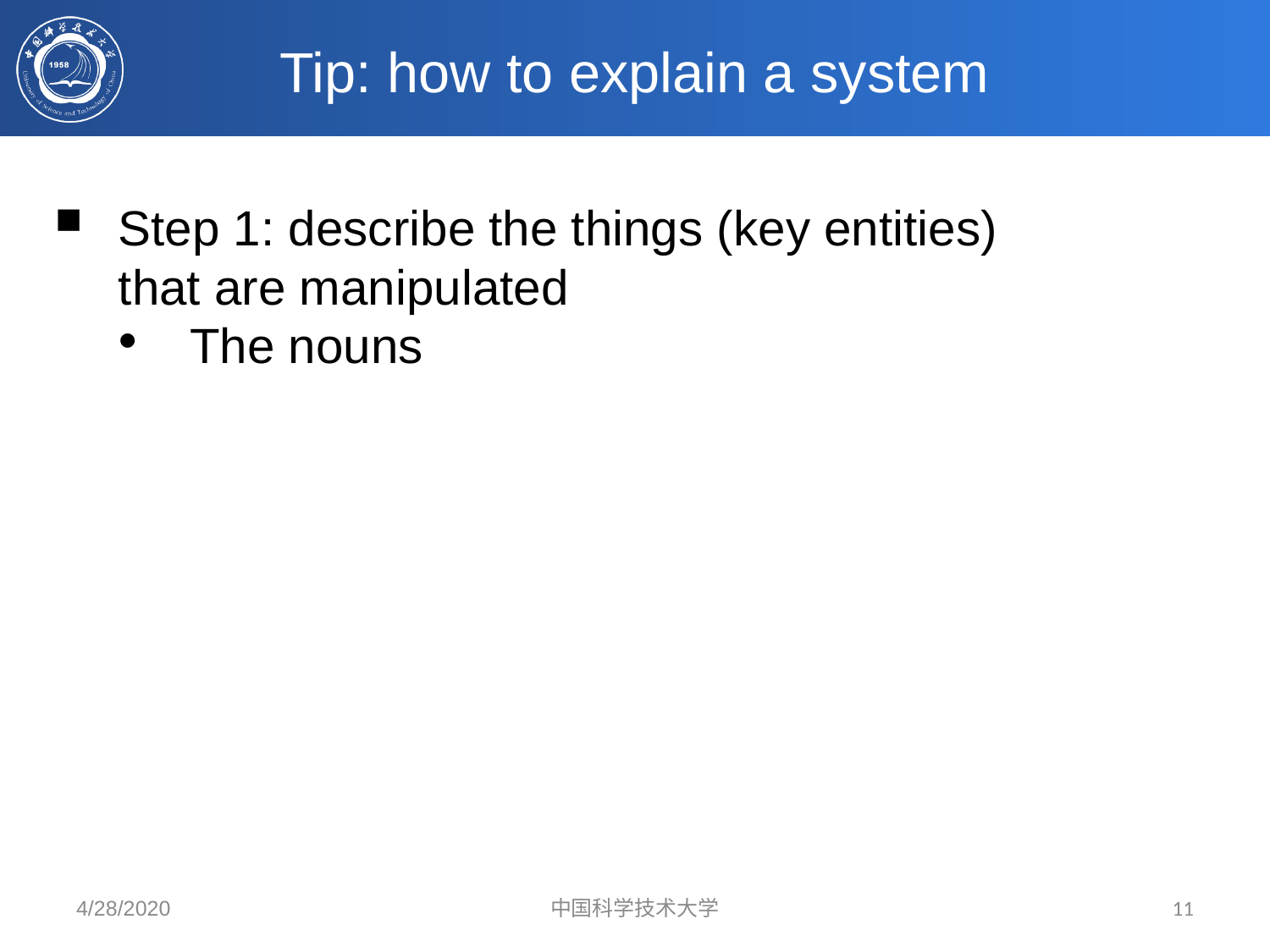

# Tip: how to explain a system
Step 1: describe the things (key entities) that are manipulated
The nouns
4/28/2020
中国科学技术大学
11